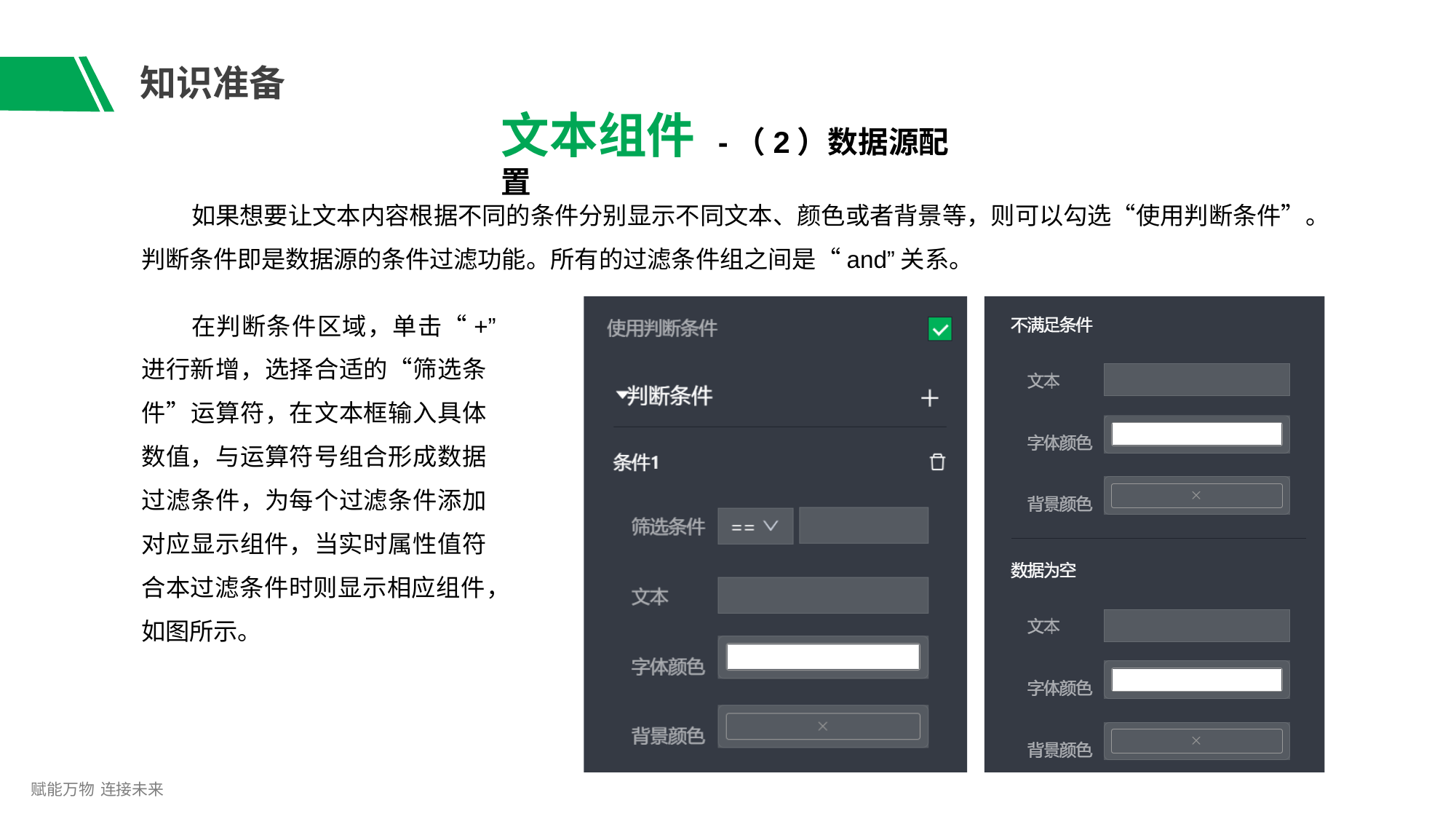

# 知识准备
文本组件 -（2）数据源配置
如果想要让文本内容根据不同的条件分别显示不同文本、颜色或者背景等，则可以勾选“使用判断条件”。
判断条件即是数据源的条件过滤功能。所有的过滤条件组之间是“and”关系。
在判断条件区域，单击“+” 进行新增，选择合适的“筛选条 件”运算符，在文本框输入具体 数值，与运算符号组合形成数据 过滤条件，为每个过滤条件添加 对应显示组件，当实时属性值符 合本过滤条件时则显示相应组件， 如图所示。

赋能万物 连接未来